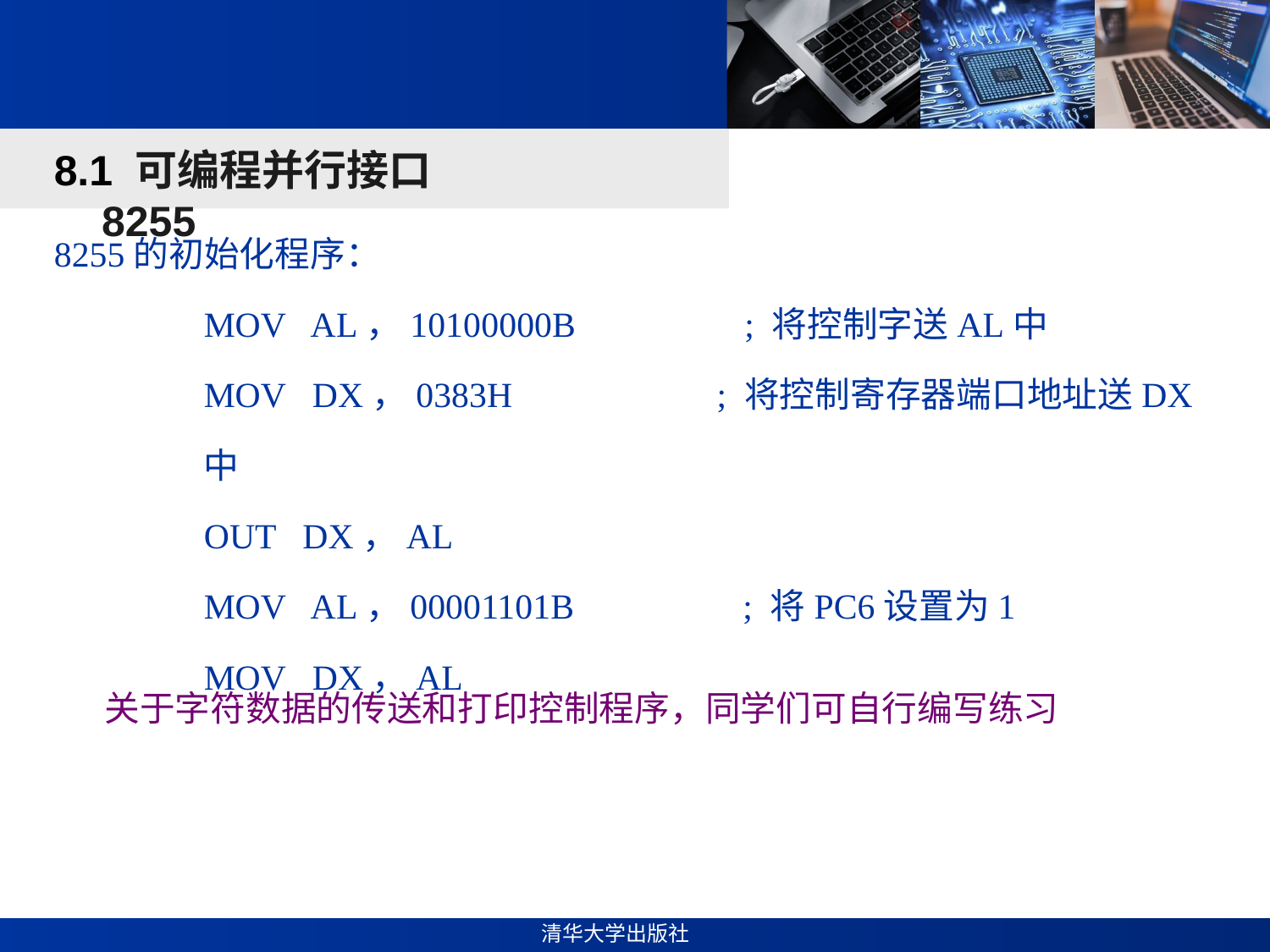

#
8.1 可编程并行接口8255
8255的初始化程序：
MOV   AL，10100000B                   ; 将控制字送AL中
MOV   DX，0383H                       ; 将控制寄存器端口地址送DX中
OUT   DX，AL
MOV   AL，00001101B                   ; 将PC6设置为1
MOV   DX，AL
    关于字符数据的传送和打印控制程序，同学们可自行编写练习